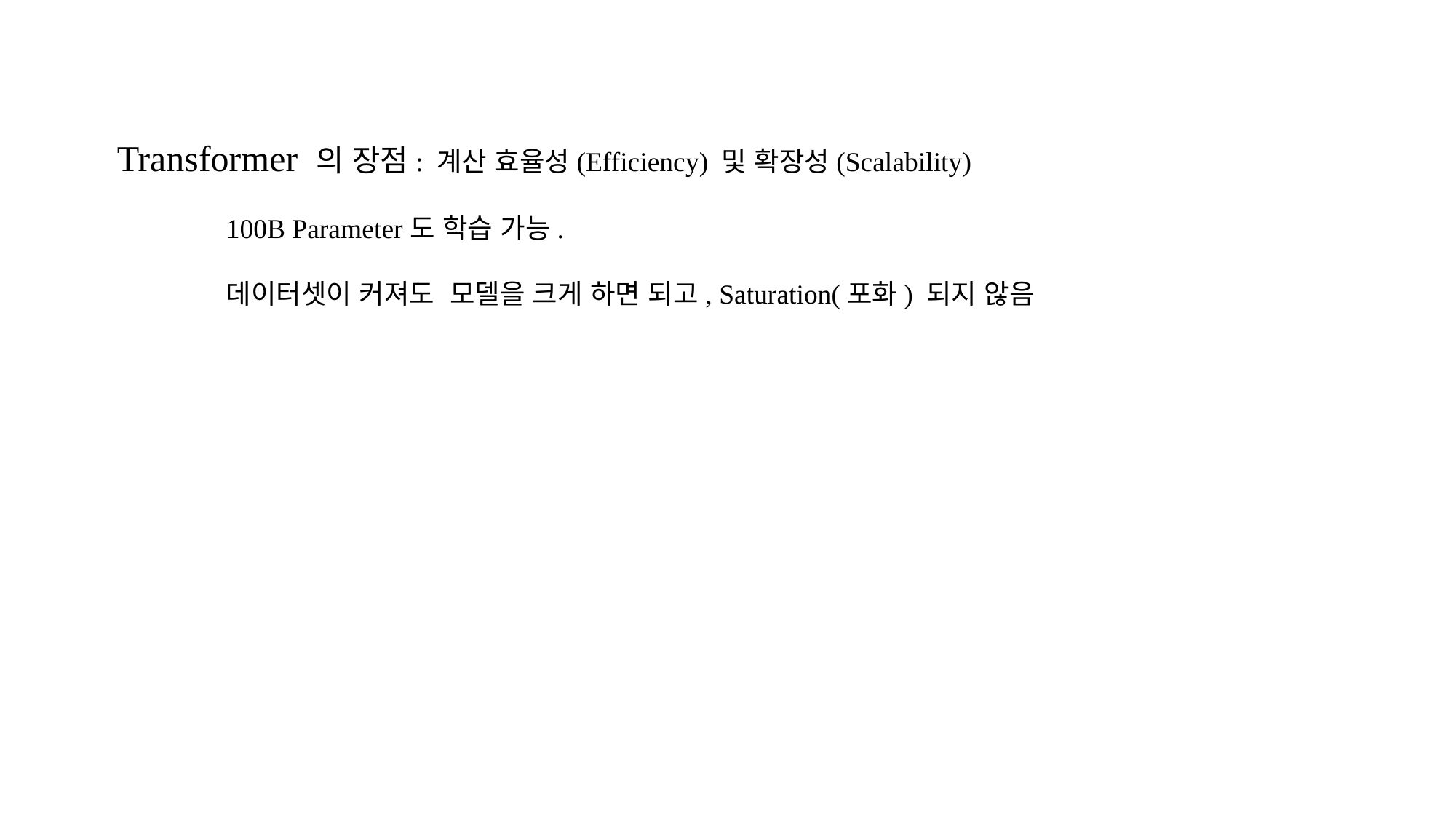

Transformer 의 장점: 계산 효율성(Efficiency) 및 확장성(Scalability)
	100B Parameter도 학습 가능.
	데이터셋이 커져도  모델을 크게 하면 되고, Saturation(포화) 되지 않음